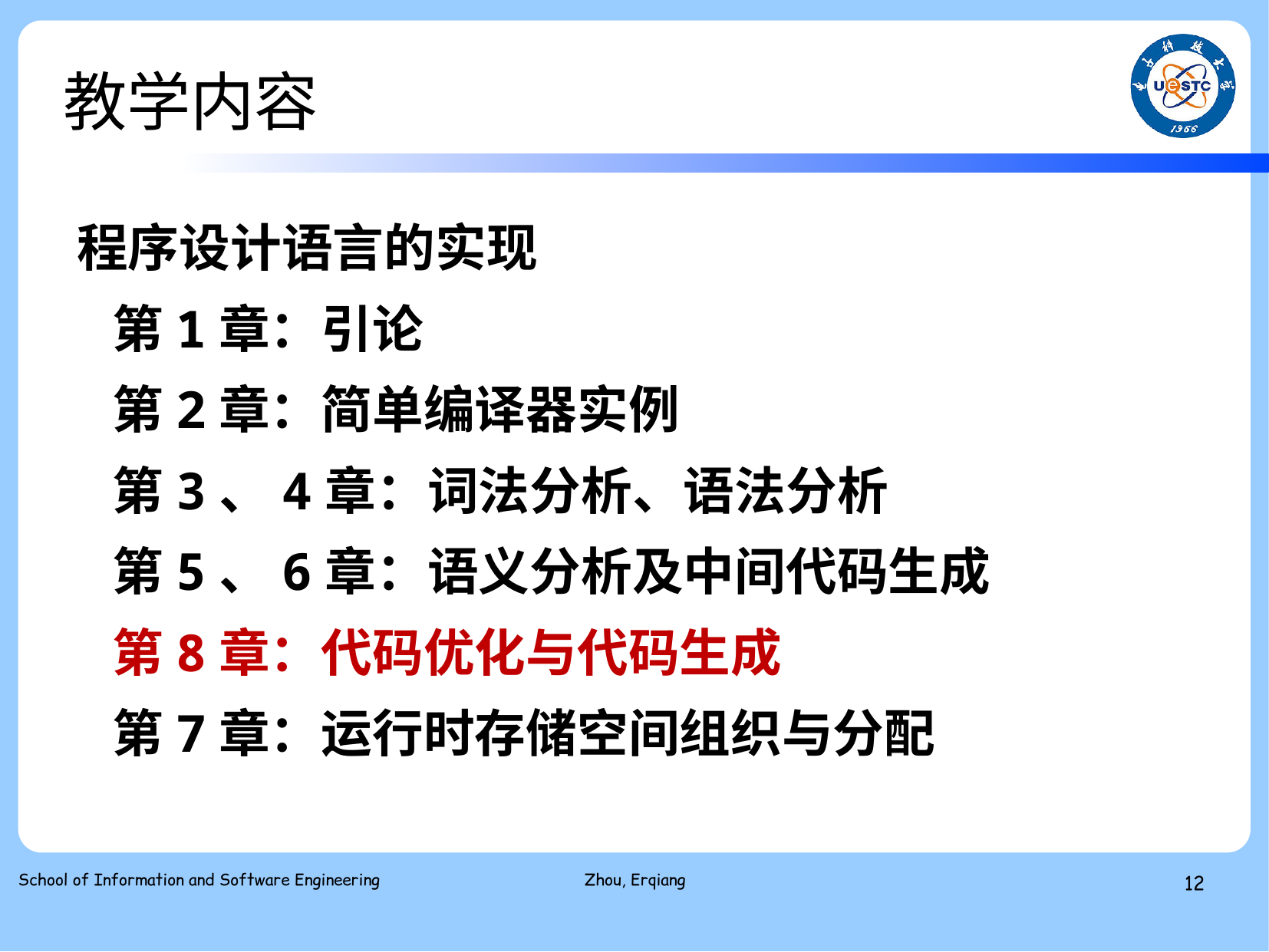

# 教学内容
程序设计语言的实现
  第1章：引论
  第2章：简单编译器实例
  第3、4章：词法分析、语法分析
  第5、6章：语义分析及中间代码生成
  第8章：代码优化与代码生成
  第7章：运行时存储空间组织与分配

School of Information and Software Engineering
Zhou, Erqiang
12